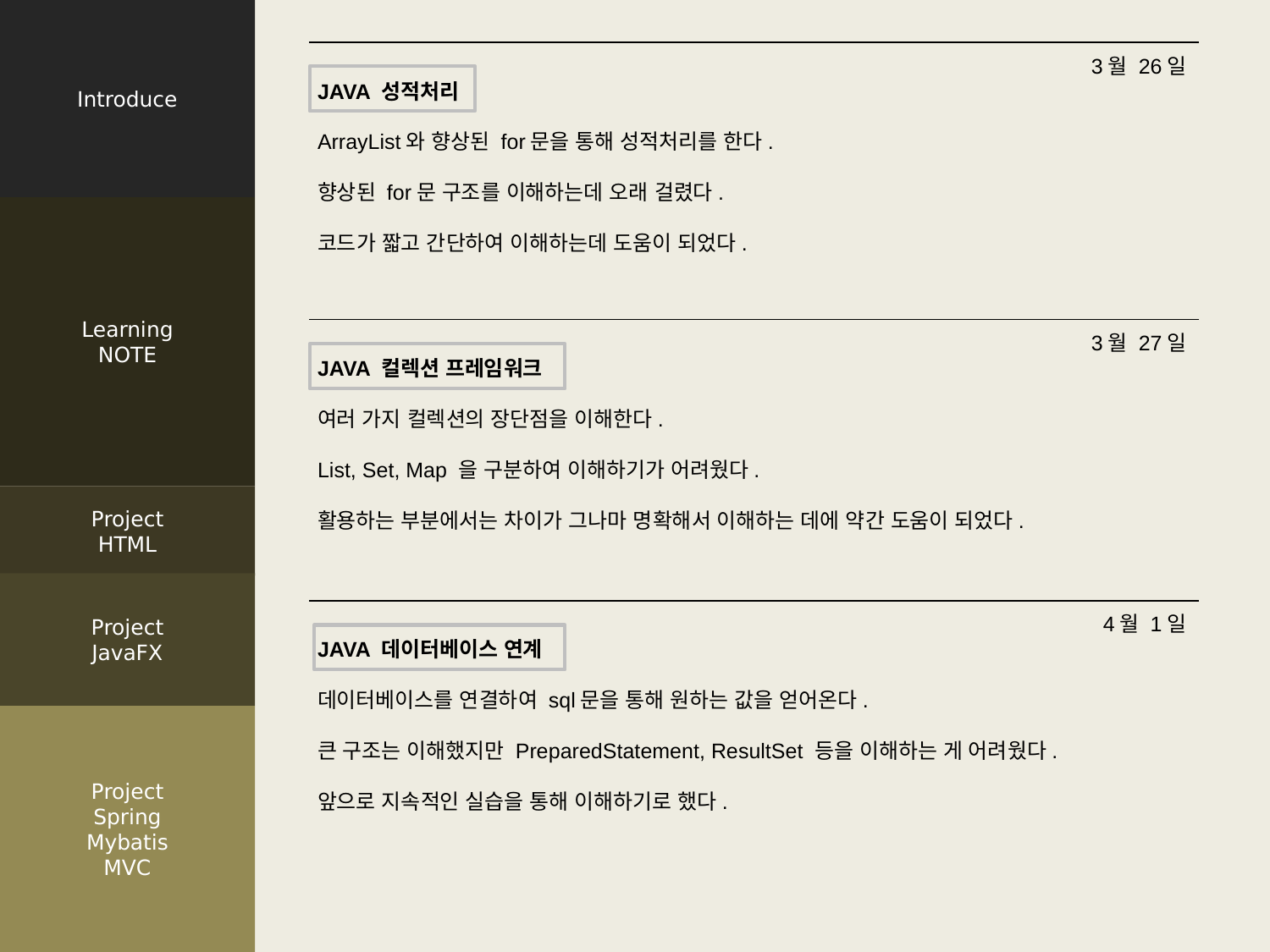

Introduce
Learning
NOTE
Project
HTML
Project
JavaFX
Project
Spring
Mybatis
MVC

3월 26일
JAVA 성적처리

ArrayList와 향상된 for문을 통해 성적처리를 한다.

향상된 for문 구조를 이해하는데 오래 걸렸다.

코드가 짧고 간단하여 이해하는데 도움이 되었다.

3월 27일
JAVA 컬렉션 프레임워크

여러 가지 컬렉션의 장단점을 이해한다.

List, Set, Map 을 구분하여 이해하기가 어려웠다.

활용하는 부분에서는 차이가 그나마 명확해서 이해하는 데에 약간 도움이 되었다.

4월 1일
JAVA 데이터베이스 연계

데이터베이스를 연결하여 sql문을 통해 원하는 값을 얻어온다.

큰 구조는 이해했지만 PreparedStatement, ResultSet 등을 이해하는 게 어려웠다.

앞으로 지속적인 실습을 통해 이해하기로 했다.